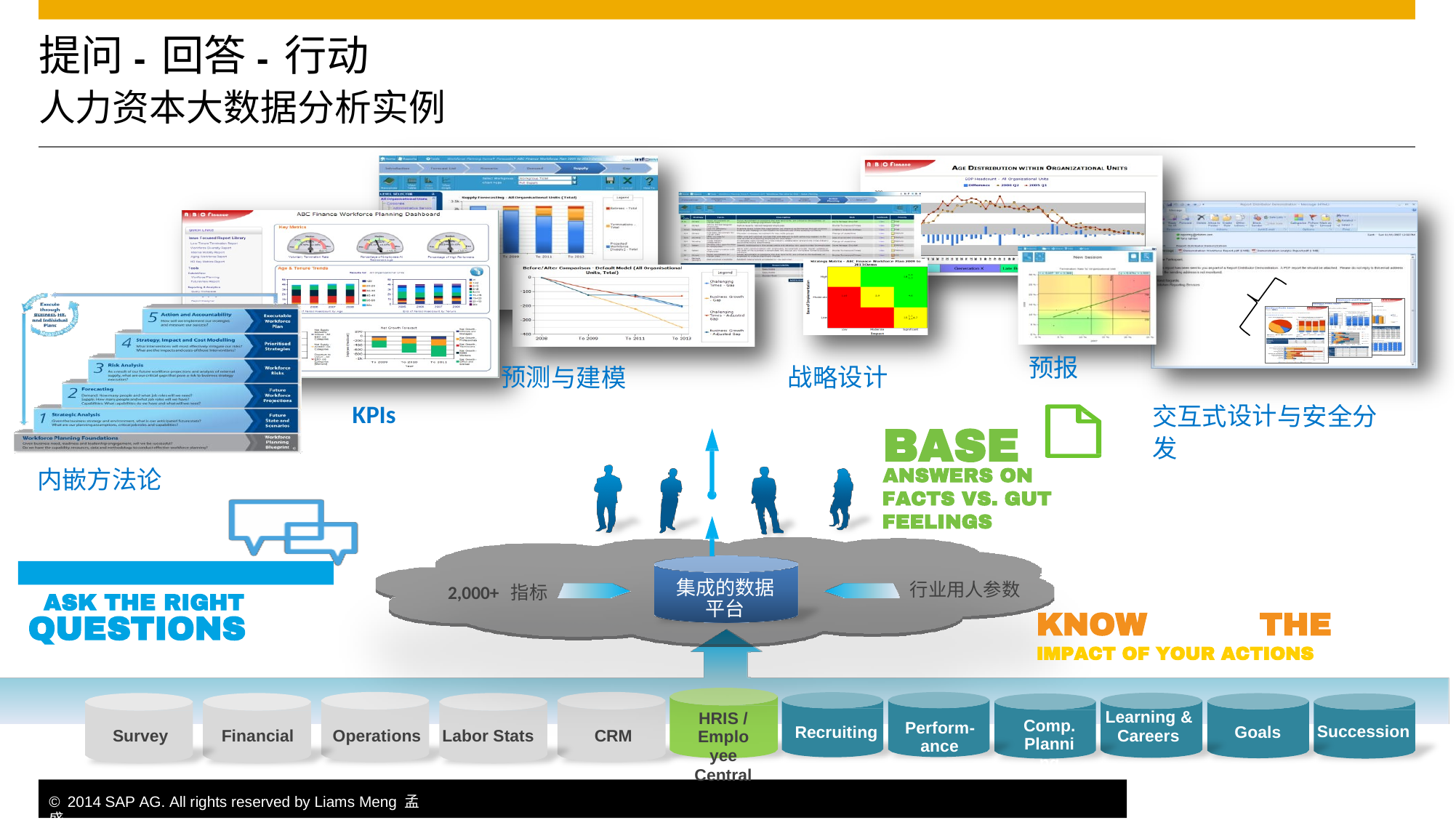

提问-回答-行动
人力资本大数据分析实例

预报

预测与建模
战略设计
交互式设计与安全分
发
KPIs

BASE
ANSWERS ON
FACTS VS. GUT
FEELINGS

内嵌方法论

集成的数据 平台
行业用人参数
2,000+ 指标

ASK THE RIGHT
QUESTIONS

KNOW
THE

IMPACT OF YOUR ACTIONS

Learning &
Careers
HRIS /
Employee
Central
Comp.
Planning
Perform-
ance
Succession
Goals
Recruiting
Labor Stats
Survey
Financial
Operations
CRM

8

© 2014 SAP AG. All rights reserved by Liams Meng 孟盛.